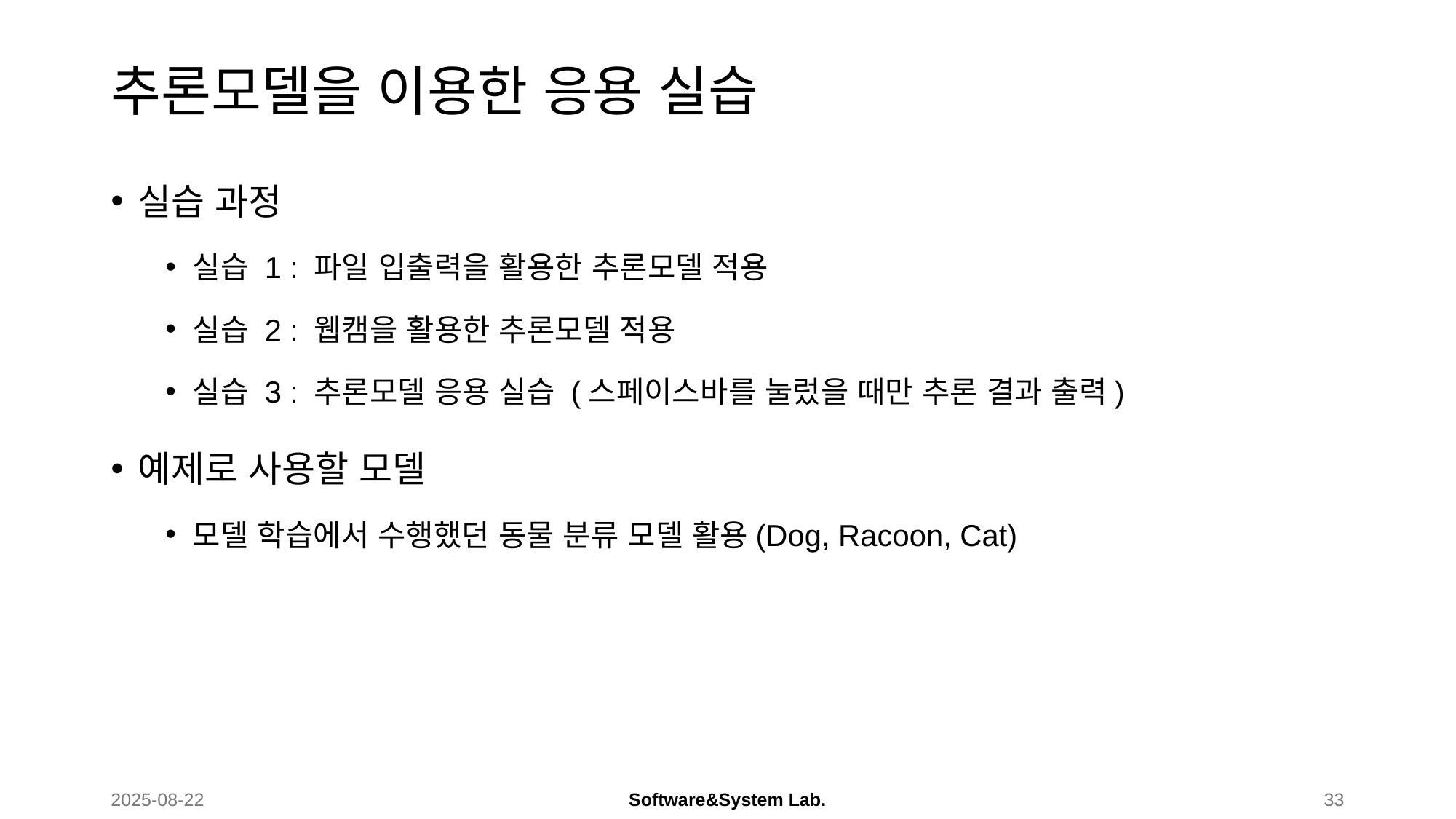

# 추론모델을 이용한 응용 실습
실습 과정
실습 1 : 파일 입출력을 활용한 추론모델 적용
실습 2 : 웹캠을 활용한 추론모델 적용
실습 3 : 추론모델 응용 실습 (스페이스바를 눌렀을 때만 추론 결과 출력)
예제로 사용할 모델
모델 학습에서 수행했던 동물 분류 모델 활용(Dog, Racoon, Cat)
2025-08-22
Software&System Lab.
33